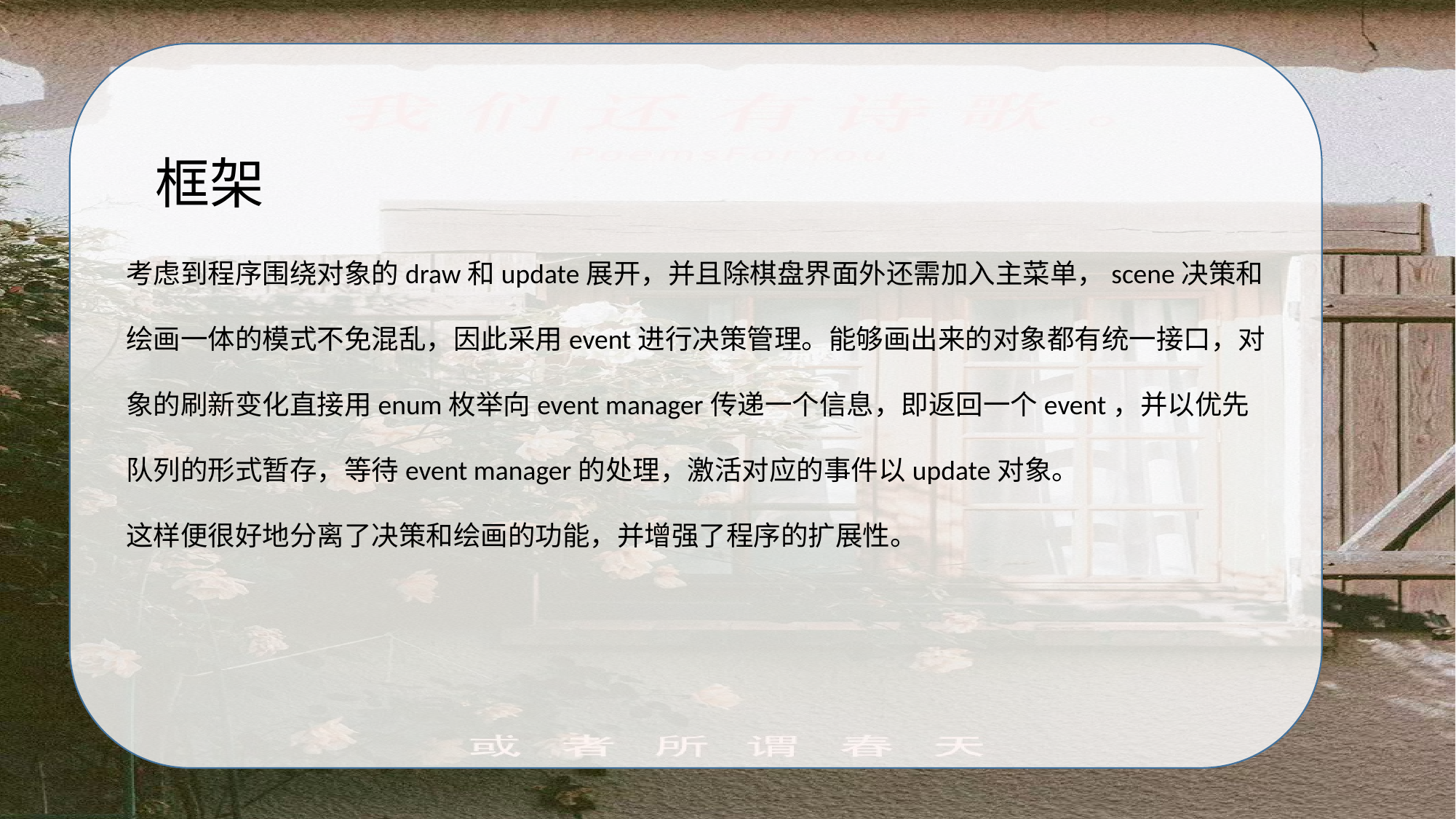

#
框架

考虑到程序围绕对象的draw和update展开，并且除棋盘界面外还需加入主菜单，scene决策和绘画一体的模式不免混乱，因此采用event进行决策管理。能够画出来的对象都有统一接口，对象的刷新变化直接用enum枚举向event manager传递一个信息，即返回一个event，并以优先队列的形式暂存，等待event manager的处理，激活对应的事件以update对象。
这样便很好地分离了决策和绘画的功能，并增强了程序的扩展性。